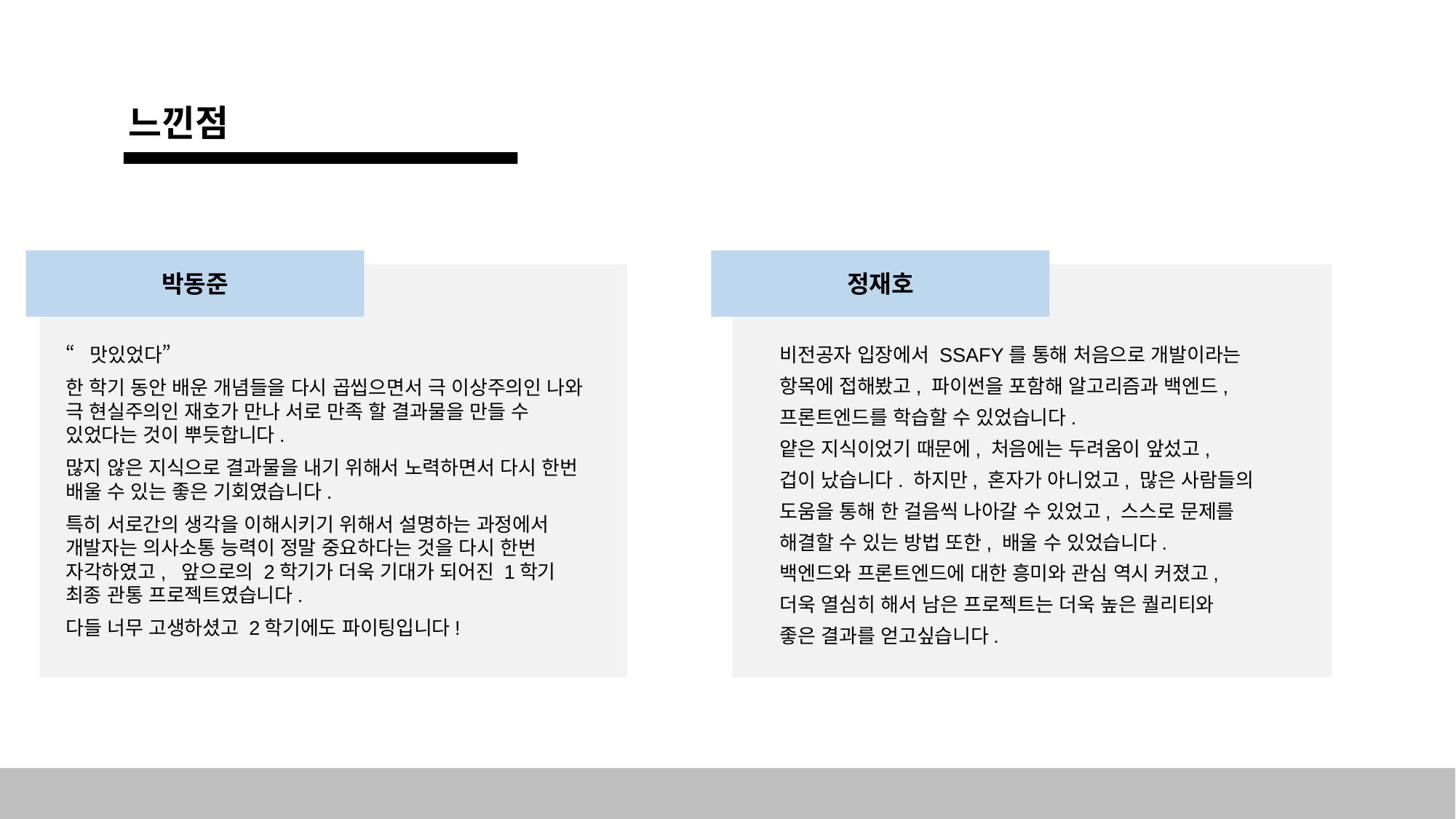

느낀점

정재호
박동준

“맛있었다”
한 학기 동안 배운 개념들을 다시 곱씹으면서 극 이상주의인 나와 극 현실주의인 재호가 만나 서로 만족 할 결과물을 만들 수 있었다는 것이 뿌듯합니다.
많지 않은 지식으로 결과물을 내기 위해서 노력하면서 다시 한번 배울 수 있는 좋은 기회였습니다.
특히 서로간의 생각을 이해시키기 위해서 설명하는 과정에서 개발자는 의사소통 능력이 정말 중요하다는 것을 다시 한번 자각하였고,  앞으로의 2학기가 더욱 기대가 되어진 1학기 최종 관통 프로젝트였습니다.
다들 너무 고생하셨고 2학기에도 파이팅입니다!
비전공자 입장에서 SSAFY를 통해 처음으로 개발이라는
항목에 접해봤고, 파이썬을 포함해 알고리즘과 백엔드,
프론트엔드를 학습할 수 있었습니다.
얕은 지식이었기 때문에, 처음에는 두려움이 앞섰고,
겁이 났습니다. 하지만, 혼자가 아니었고, 많은 사람들의
도움을 통해 한 걸음씩 나아갈 수 있었고, 스스로 문제를
해결할 수 있는 방법 또한, 배울 수 있었습니다.
백엔드와 프론트엔드에 대한 흥미와 관심 역시 커졌고,
더욱 열심히 해서 남은 프로젝트는 더욱 높은 퀄리티와
좋은 결과를 얻고싶습니다.